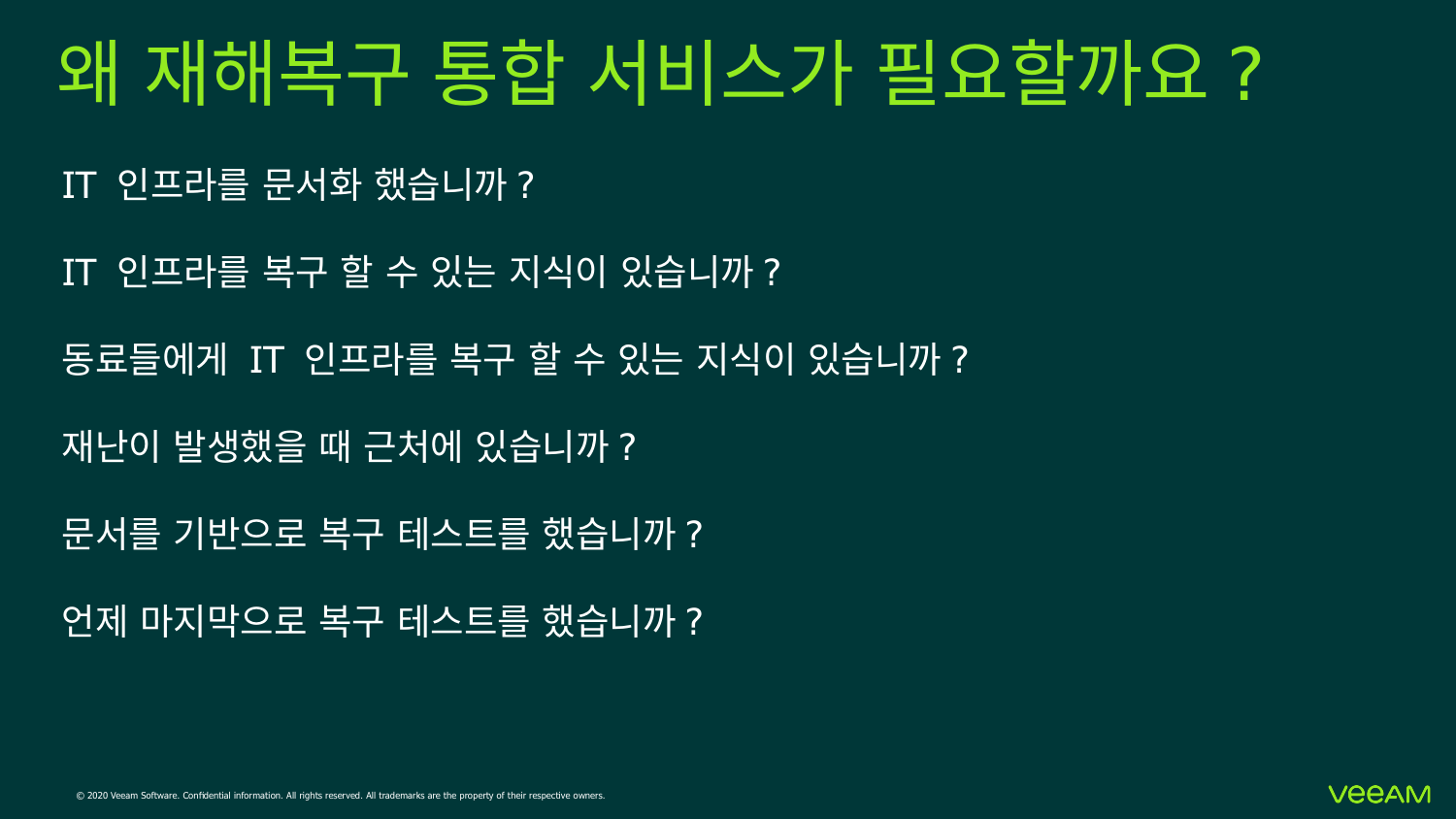

# 왜 재해복구 통합 서비스가 필요할까요?
IT 인프라를 문서화 했습니까?

IT 인프라를 복구 할 수 있는 지식이 있습니까?

동료들에게 IT 인프라를 복구 할 수 있는 지식이 있습니까?

재난이 발생했을 때 근처에 있습니까?

문서를 기반으로 복구 테스트를 했습니까?

언제 마지막으로 복구 테스트를 했습니까?